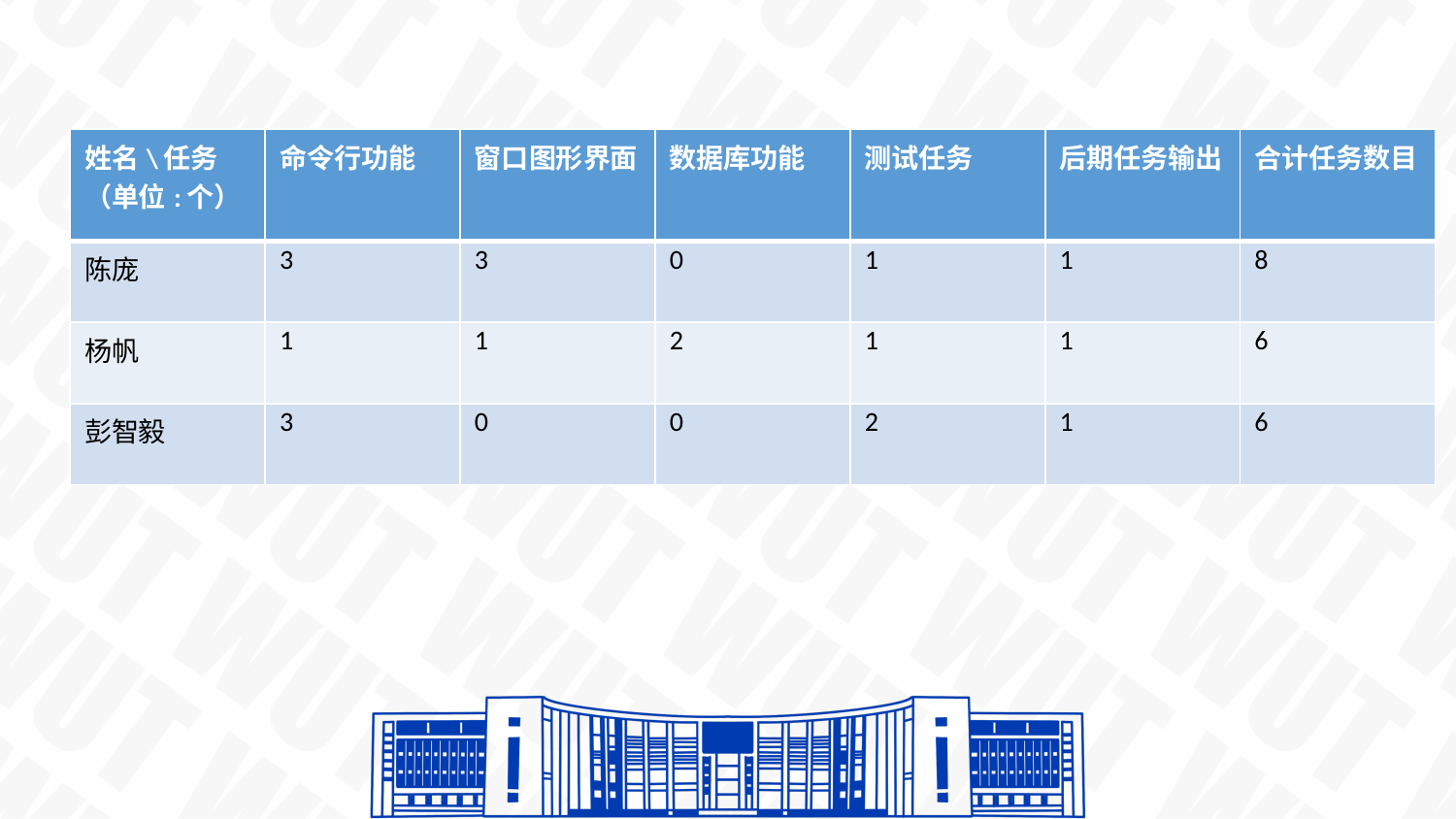

| 姓名\任务（单位:个） | 命令行功能 | 窗口图形界面 | 数据库功能 | 测试任务 | 后期任务输出 | 合计任务数目 |
| --- | --- | --- | --- | --- | --- | --- |
| 陈庞 | 3 | 3 | 0 | 1 | 1 | 8 |
| 杨帆 | 1 | 1 | 2 | 1 | 1 | 6 |
| 彭智毅 | 3 | 0 | 0 | 2 | 1 | 6 |